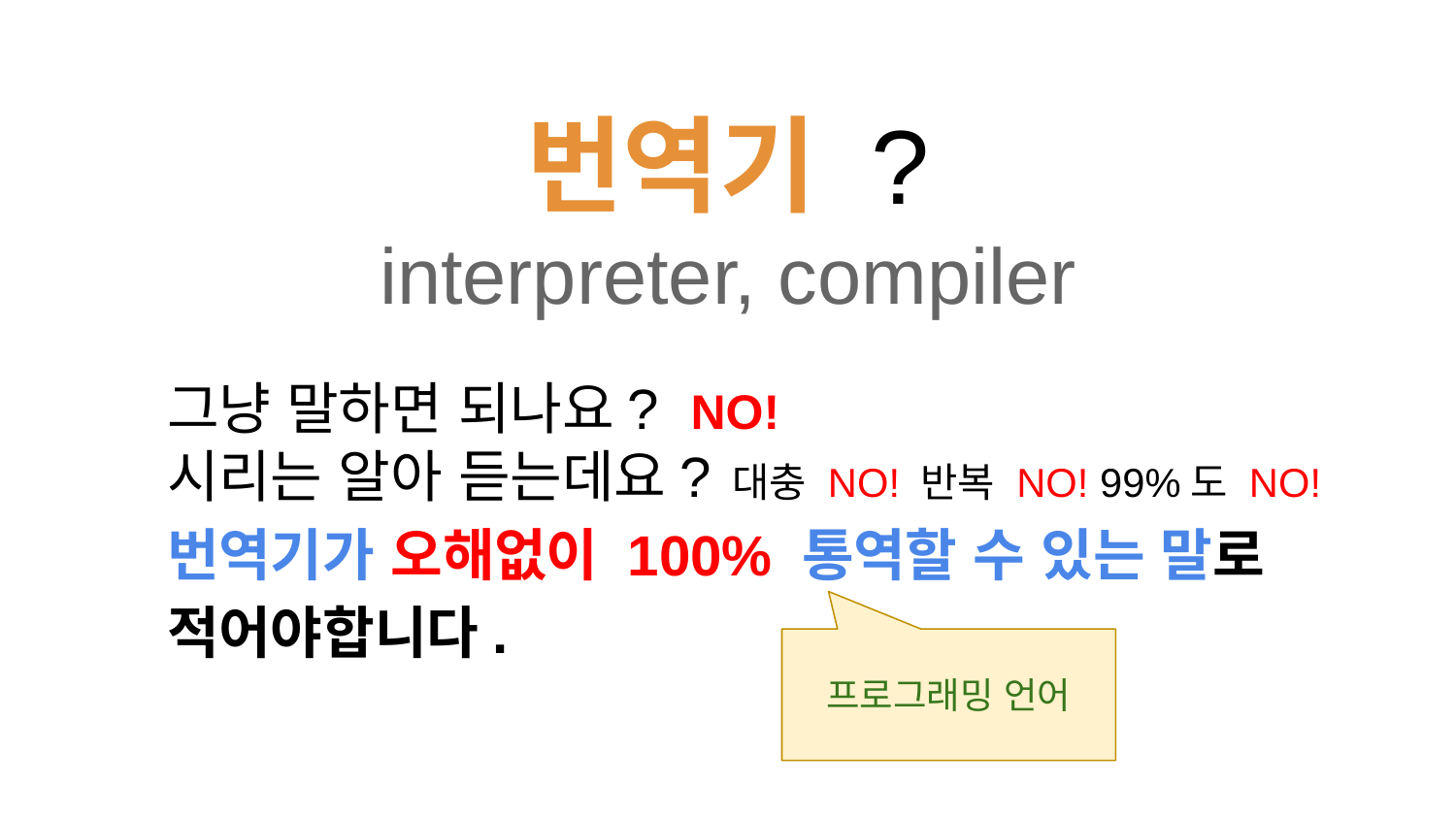

# 번역기 ?
interpreter, compiler
그냥 말하면 되나요?  NO!
시리는 알아 듣는데요? 대충 NO! 반복 NO! 99%도 NO!
번역기가 오해없이 100% 통역할 수 있는 말로
적어야합니다.
프로그래밍 언어